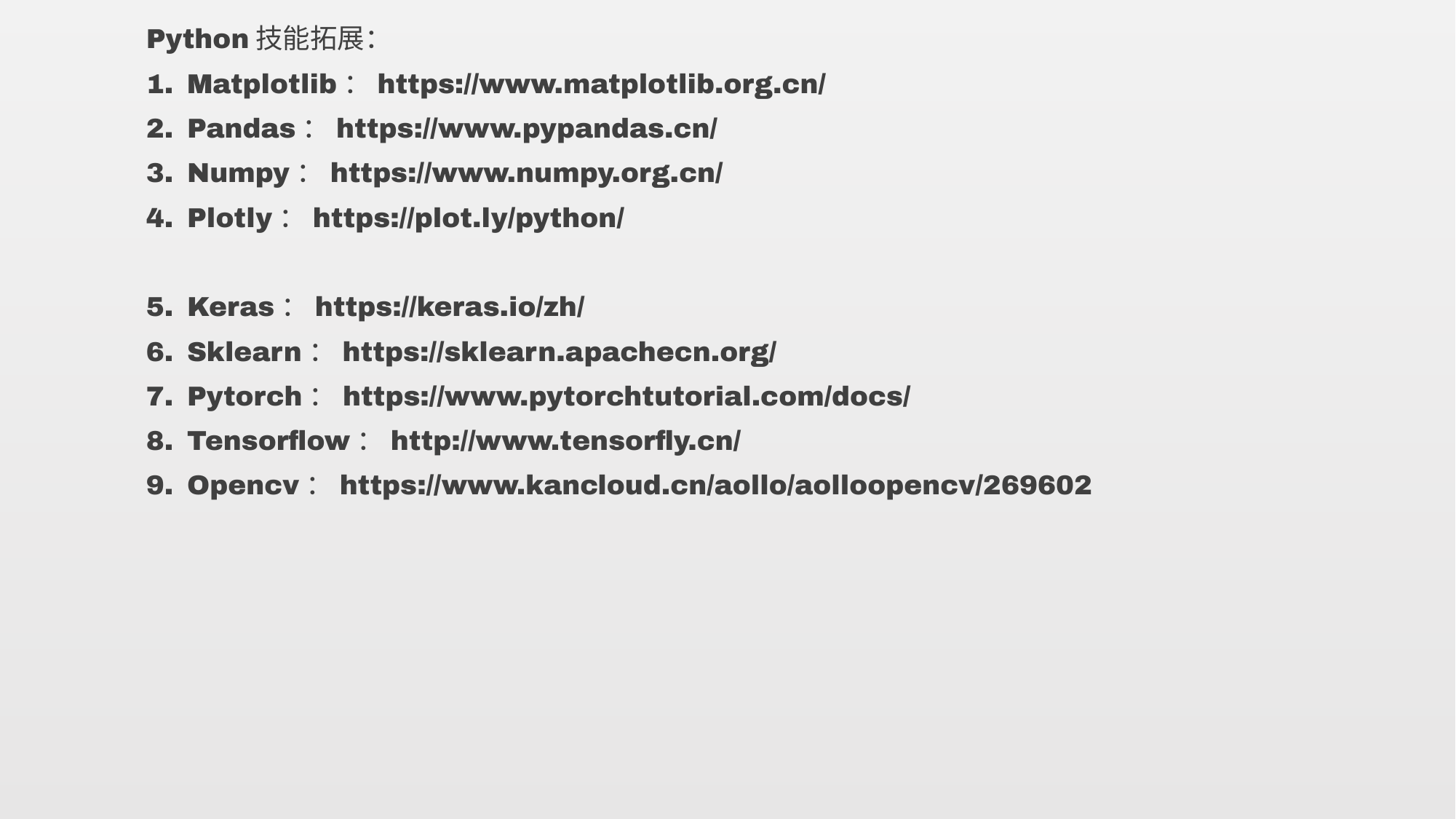

Python技能拓展：
Matplotlib：https://www.matplotlib.org.cn/
Pandas：https://www.pypandas.cn/
Numpy：https://www.numpy.org.cn/
Plotly：https://plot.ly/python/

Keras：https://keras.io/zh/
Sklearn：https://sklearn.apachecn.org/
Pytorch：https://www.pytorchtutorial.com/docs/
Tensorflow：http://www.tensorfly.cn/
Opencv：https://www.kancloud.cn/aollo/aolloopencv/269602